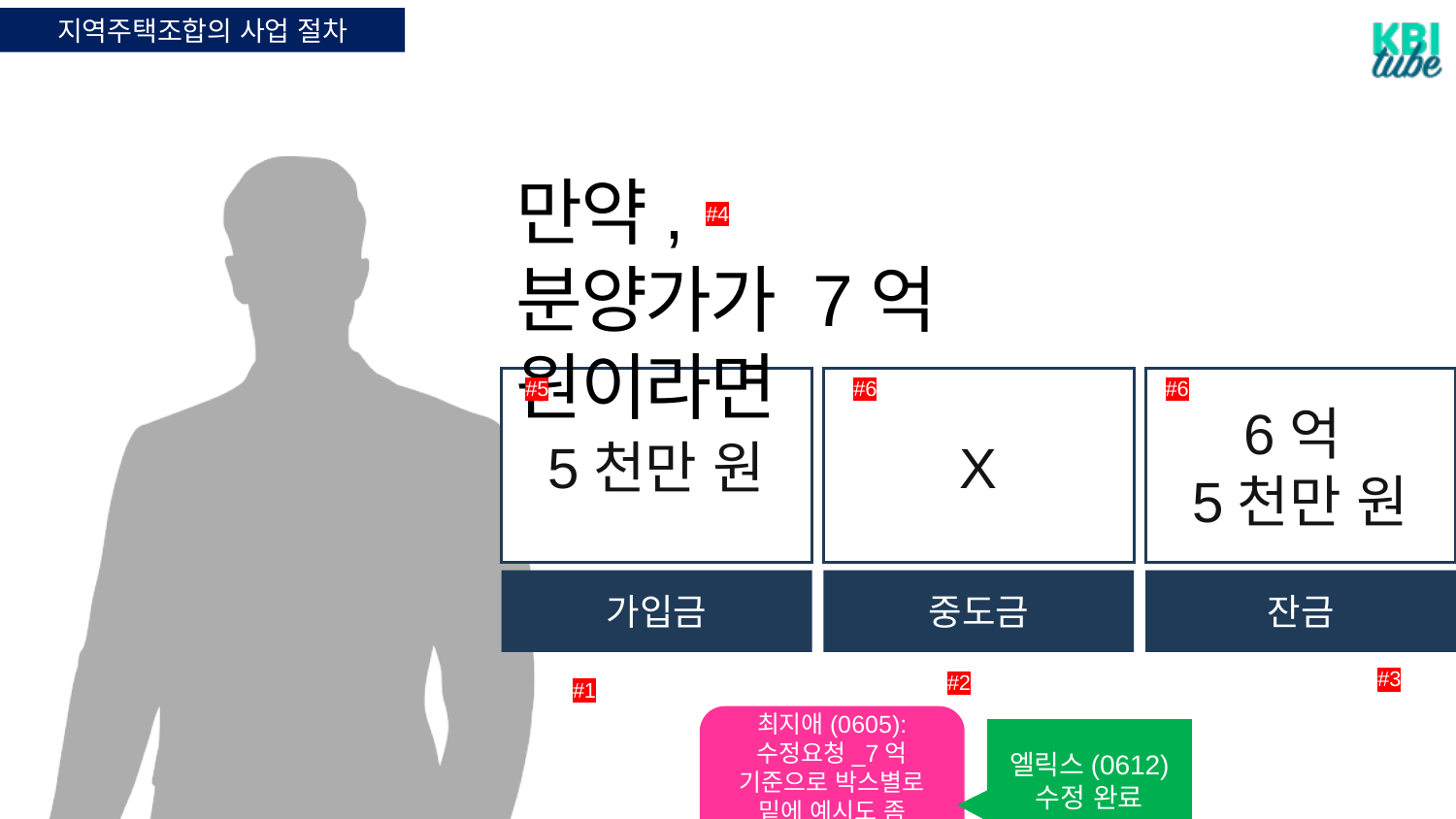

지역주택조합의 사업 절차
만약,
분양가가 7억 원이라면
#4
5천만 원
#5
X
#6
6억
5천만 원
#6
-
가입금
중도금
잔금
#3
#2
#1
최지애(0605): 수정요청_7억 기준으로 박스별로 밑에 예시도 좀 써주세요,
엘릭스(0612)
수정 완료
강사: 그다음에 보통 이제 부금 납입 납입이라고 해서 그다음에 #1 가입금이라고 해서 3천만 원에서 한 4천만 원 5천만 원 정도 이렇게 가입을 하고요. 그다음에 나머지 이제 #2 중도금 이제 진행이 될 때마다 중도금 #3 잔금까지 입주할 때쯤 이제 나오잖아요. 그러면 이제 보통 지역주택조합은 설계를 어떻게 하냐면 가입할 때 가입비만 3천만 원 4천만 원 5천만 원 받고요. #4 분양가가 만약에 뭐 7억이다 그러면 나머지 예를 들어서 #5 가입비가 5천만 원이다.나머지 #6 6억 5천에 대해서는요. 어떻게 하냐면 중간에 돈을 내는 게 없어요. 그러니까 중간에 발생하는 이제 분기별로 납부를 해야 되는 공사 중에 중도금 같은 것들도 다